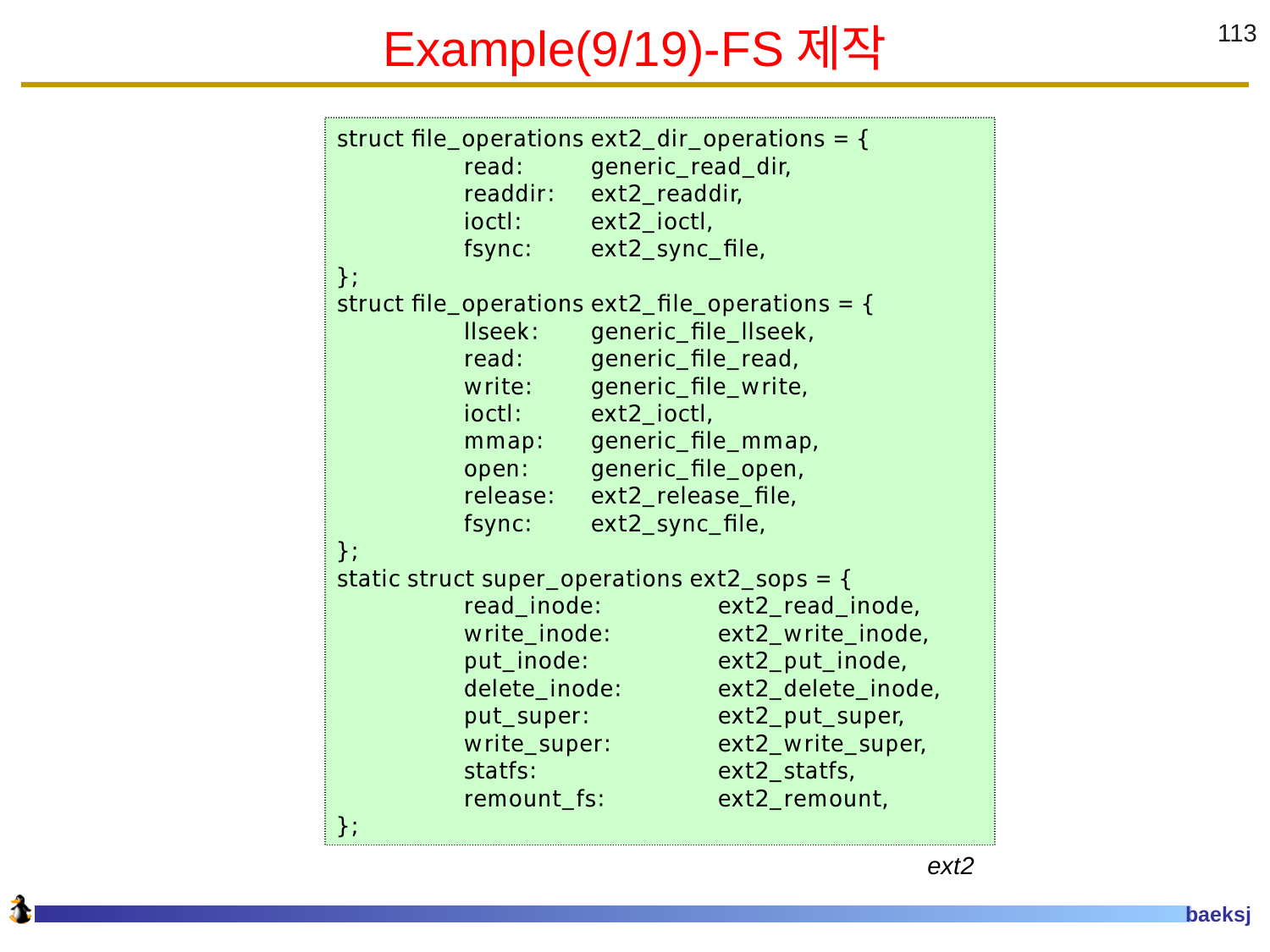

# Example(9/19)-FS제작
113
struct file_operations ext2_dir_operations = {
	read:	generic_read_dir,
	readdir:	ext2_readdir,
	ioctl:	ext2_ioctl,
	fsync:	ext2_sync_file,
};
struct file_operations ext2_file_operations = {
	llseek:	generic_file_llseek,
	read:	generic_file_read,
	write:	generic_file_write,
	ioctl:	ext2_ioctl,
	mmap:	generic_file_mmap,
	open:	generic_file_open,
	release:	ext2_release_file,
	fsync:	ext2_sync_file,
};
static struct super_operations ext2_sops = {
	read_inode:	ext2_read_inode,
	write_inode:	ext2_write_inode,
	put_inode:		ext2_put_inode,
	delete_inode:	ext2_delete_inode,
	put_super:		ext2_put_super,
	write_super:	ext2_write_super,
	statfs:		ext2_statfs,
	remount_fs:	ext2_remount,
};

ext2